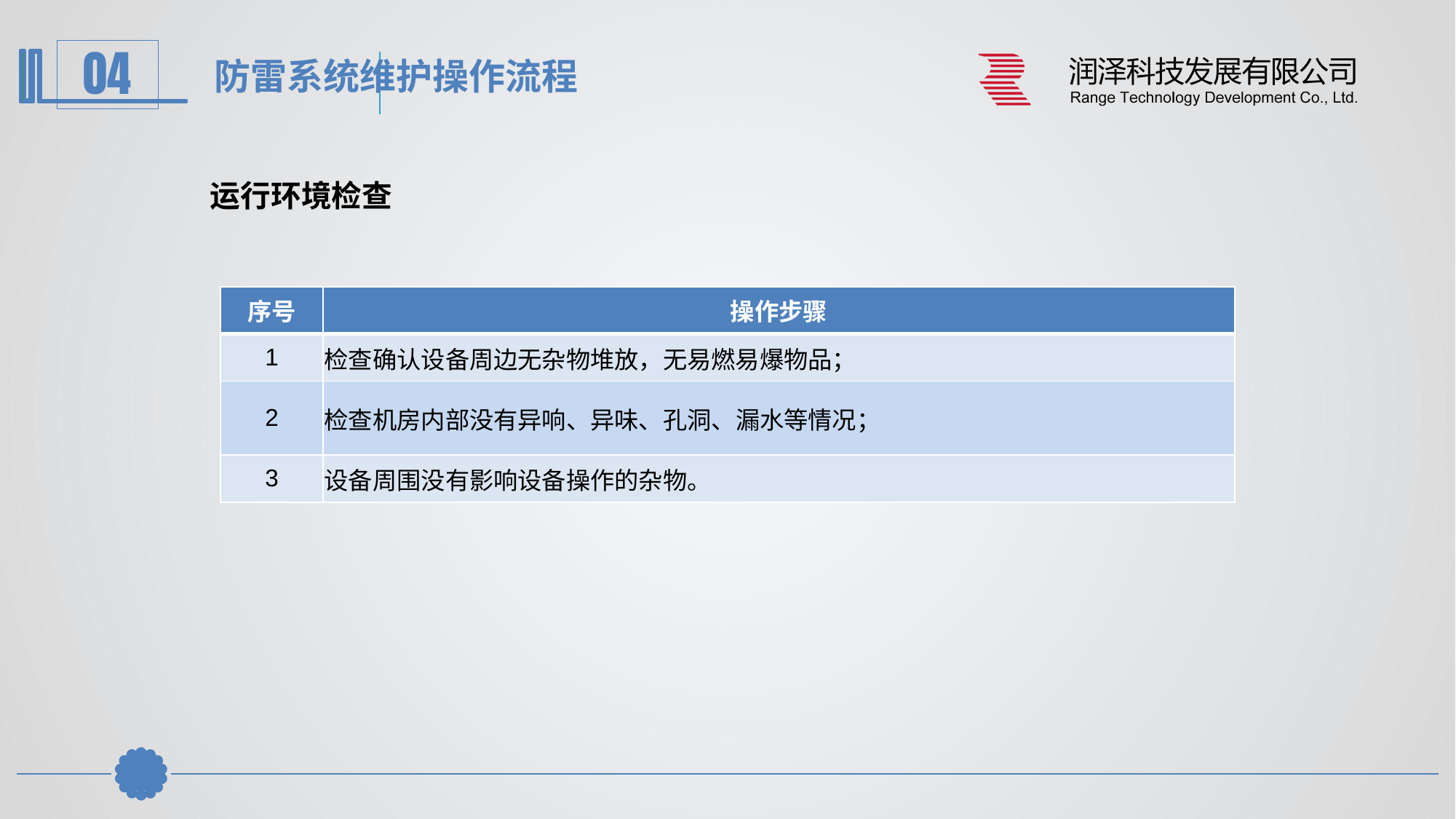

防雷系统维护操作流程
运行环境检查
| 序号 | 操作步骤 |
| --- | --- |
| 1 | 检查确认设备周边无杂物堆放，无易燃易爆物品； |
| 2 | 检查机房内部没有异响、异味、孔洞、漏水等情况； |
| 3 | 设备周围没有影响设备操作的杂物。 |
14